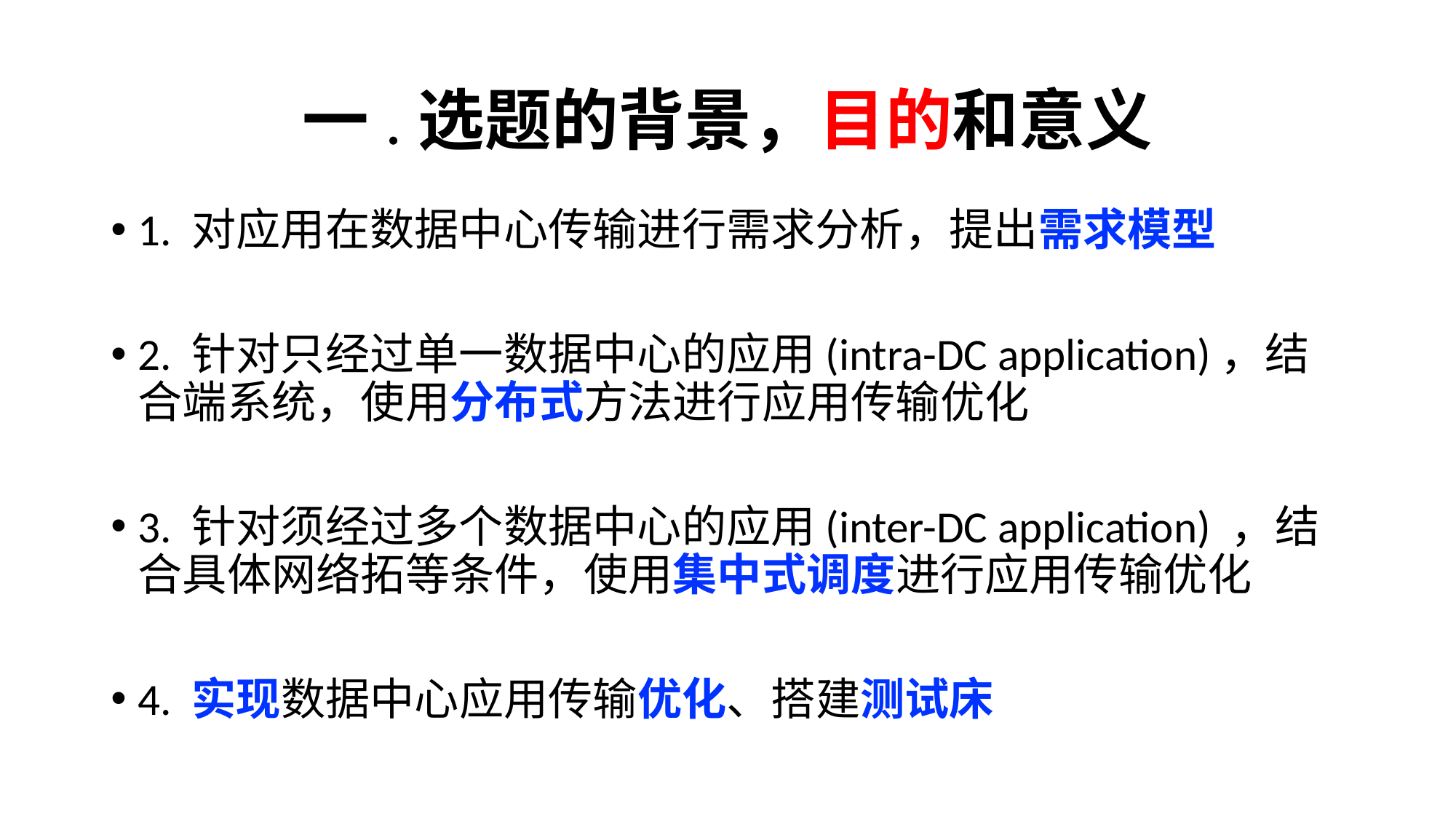

# 一.选题的背景，目的和意义
1. 对应用在数据中心传输进行需求分析，提出需求模型

2. 针对只经过单一数据中心的应用(intra-DC application)，结合端系统，使用分布式方法进行应用传输优化

3. 针对须经过多个数据中心的应用(inter-DC application) ，结合具体网络拓等条件，使用集中式调度进行应用传输优化

4. 实现数据中心应用传输优化、搭建测试床